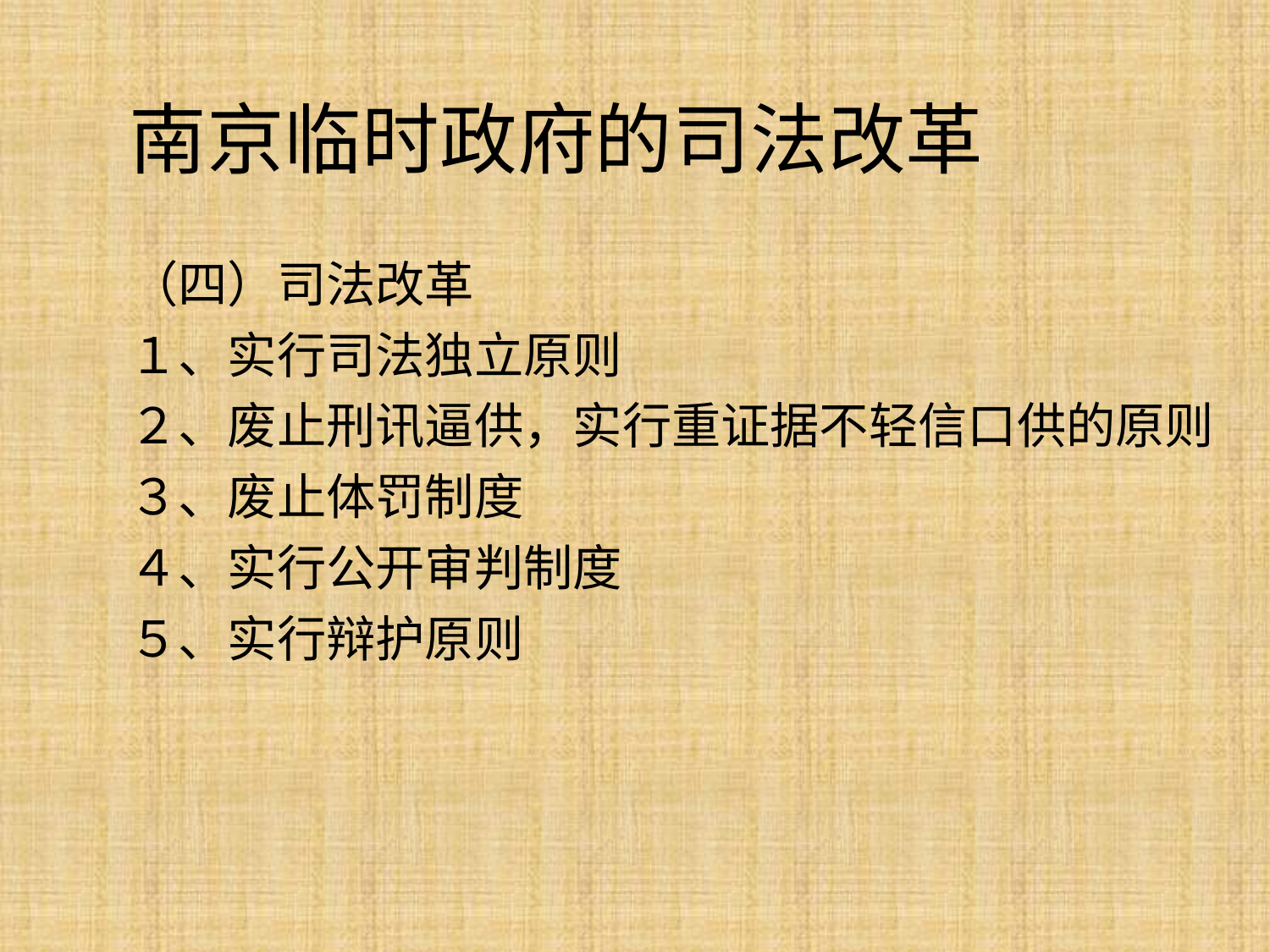

# 南京临时政府的司法改革
（四）司法改革
１、实行司法独立原则
２、废止刑讯逼供，实行重证据不轻信口供的原则
３、废止体罚制度
４、实行公开审判制度
５、实行辩护原则